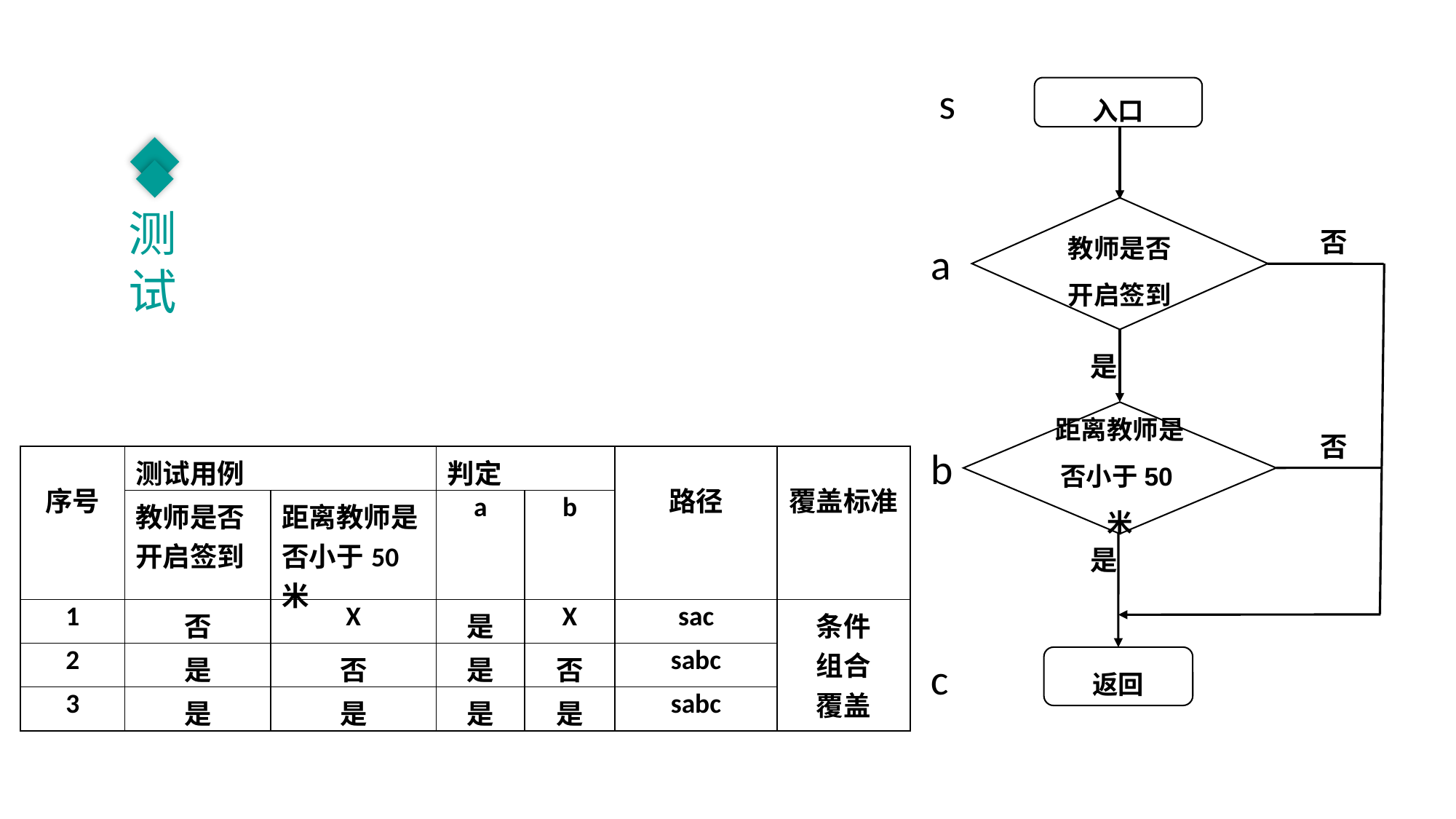

s
入口

教师是否
开启签到
否
a
是
测试
距离教师是否小于50米
否
b
| 序号 | 测试用例 |  | 判定 |  | 路径 | 覆盖标准 |
| --- | --- | --- | --- | --- | --- | --- |
|  | 教师是否 开启签到 | 距离教师是否小于50米 | a | b |  |  |
| 1 | 否 | X | 是 | X | sac | 条件 组合 覆盖 |
| 2 | 是 | 否 | 是 | 否 | sabc |  |
| 3 | 是 | 是 | 是 | 是 | sabc |  |
是
返回
c